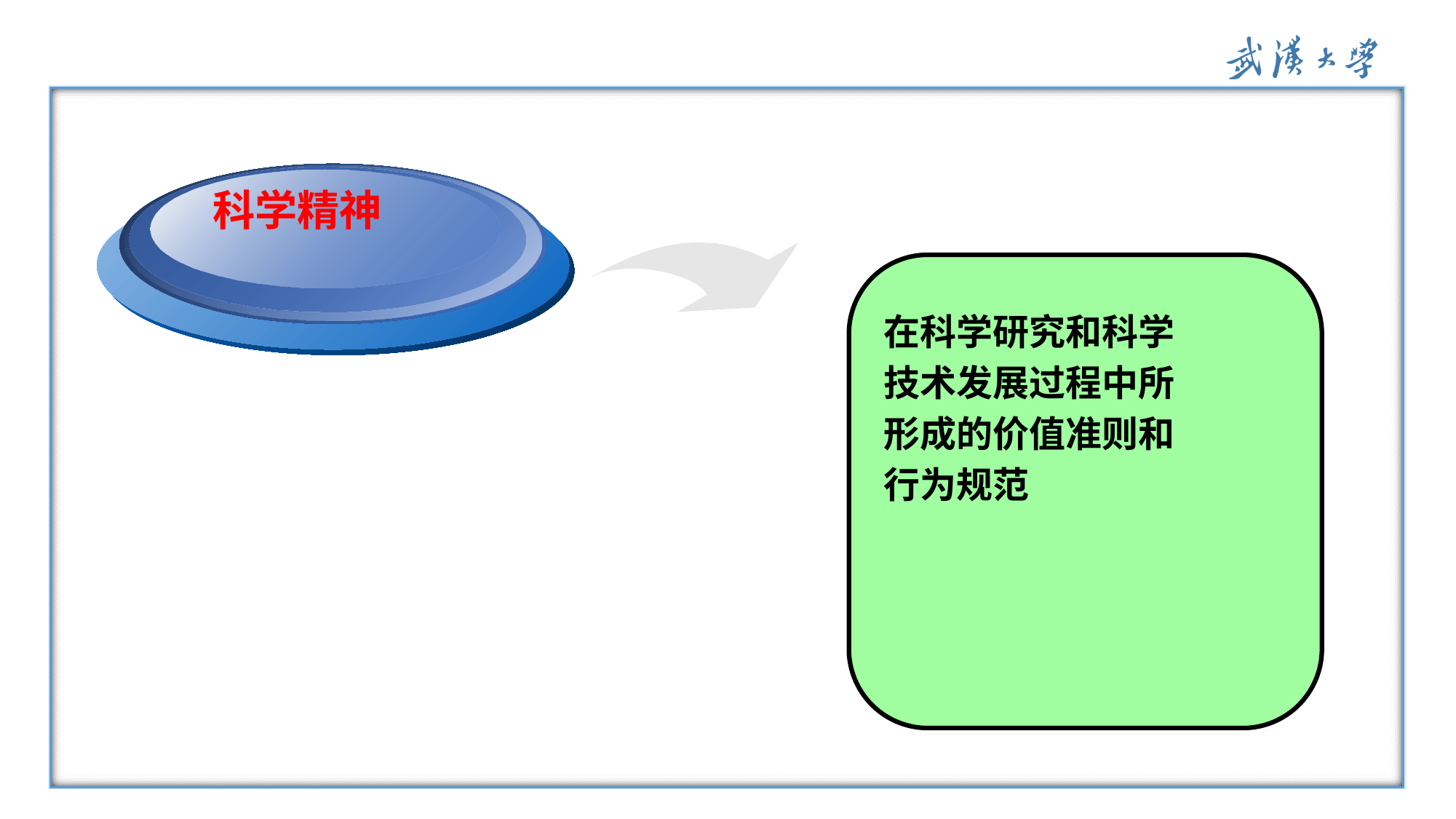

科学精神

在科学研究和科学
技术发展过程中所
形成的价值准则和
行为规范